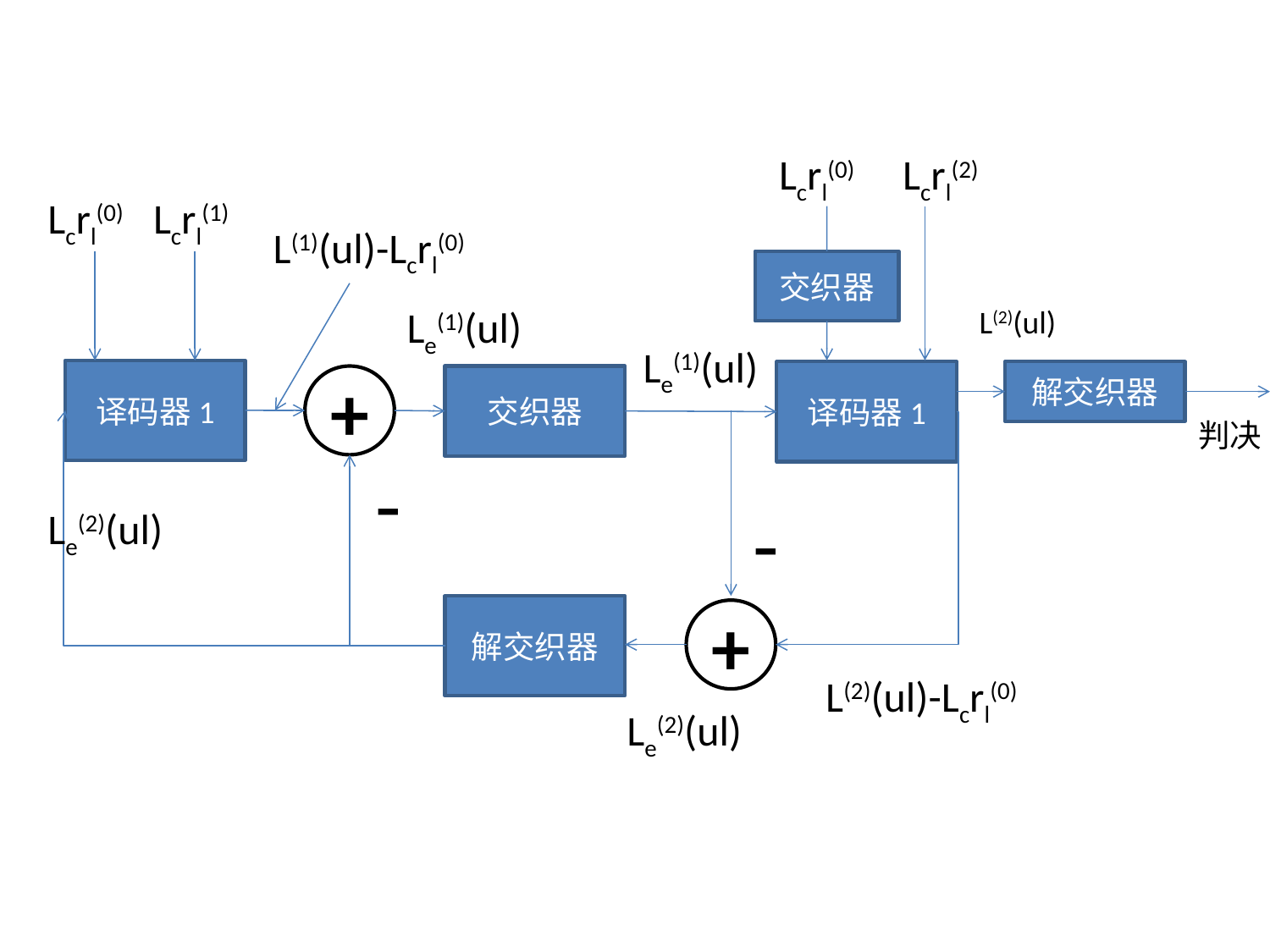

Lcrl(2)
Lcrl(0)
Lcrl(1)
Lcrl(0)
L(1)(ul)-Lcrl(0)
交织器
Le(1)(ul)
L(2)(ul)
Le(1)(ul)
译码器1
译码器1
解交织器
+
交织器
判决
-
-
Le(2)(ul)
解交织器
+
L(2)(ul)-Lcrl(0)
Le(2)(ul)